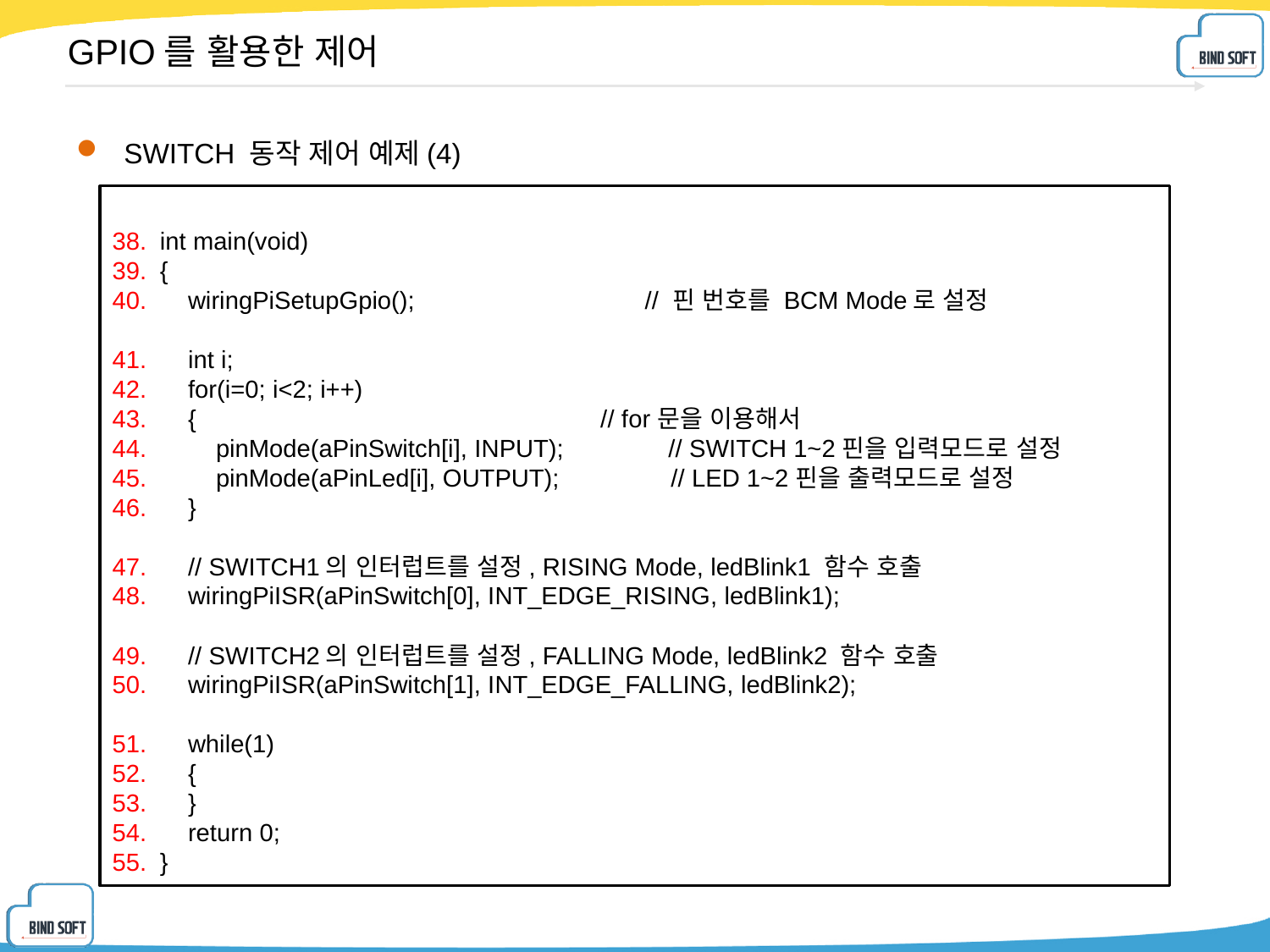

# GPIO를 활용한 제어
SWITCH 동작 제어 예제(4)

int main(void)
{
    wiringPiSetupGpio();                                 // 핀 번호를 BCM Mode로 설정

    int i;
    for(i=0; i<2; i++)
    {                                                          // for문을 이용해서
        pinMode(aPinSwitch[i], INPUT);               // SWITCH 1~2핀을 입력모드로 설정
        pinMode(aPinLed[i], OUTPUT);                // LED 1~2핀을 출력모드로 설정
    }

    // SWITCH1의 인터럽트를 설정, RISING Mode, ledBlink1 함수 호출
    wiringPiISR(aPinSwitch[0], INT_EDGE_RISING, ledBlink1);

    // SWITCH2의 인터럽트를 설정, FALLING Mode, ledBlink2 함수 호출
    wiringPiISR(aPinSwitch[1], INT_EDGE_FALLING, ledBlink2);

    while(1)
    {
    }
    return 0;
}